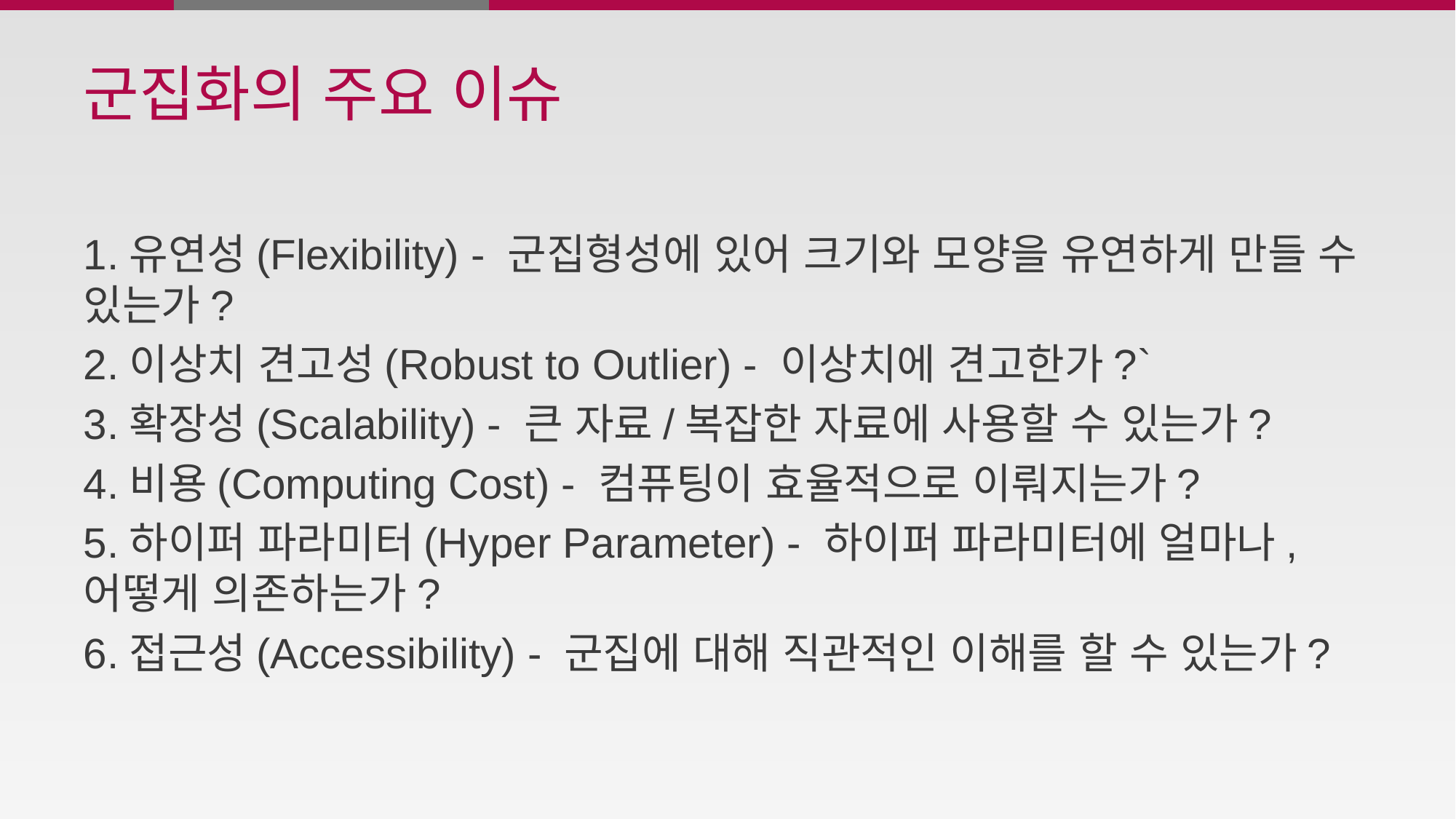

# 군집화의 주요 이슈

1.유연성(Flexibility) - 군집형성에 있어 크기와 모양을 유연하게 만들 수 있는가?
2.이상치 견고성(Robust to Outlier) - 이상치에 견고한가?`
3.확장성(Scalability) - 큰 자료/복잡한 자료에 사용할 수 있는가?
4.비용(Computing Cost) - 컴퓨팅이 효율적으로 이뤄지는가?
5.하이퍼 파라미터(Hyper Parameter) - 하이퍼 파라미터에 얼마나, 어떻게 의존하는가?
6.접근성(Accessibility) - 군집에 대해 직관적인 이해를 할 수 있는가?